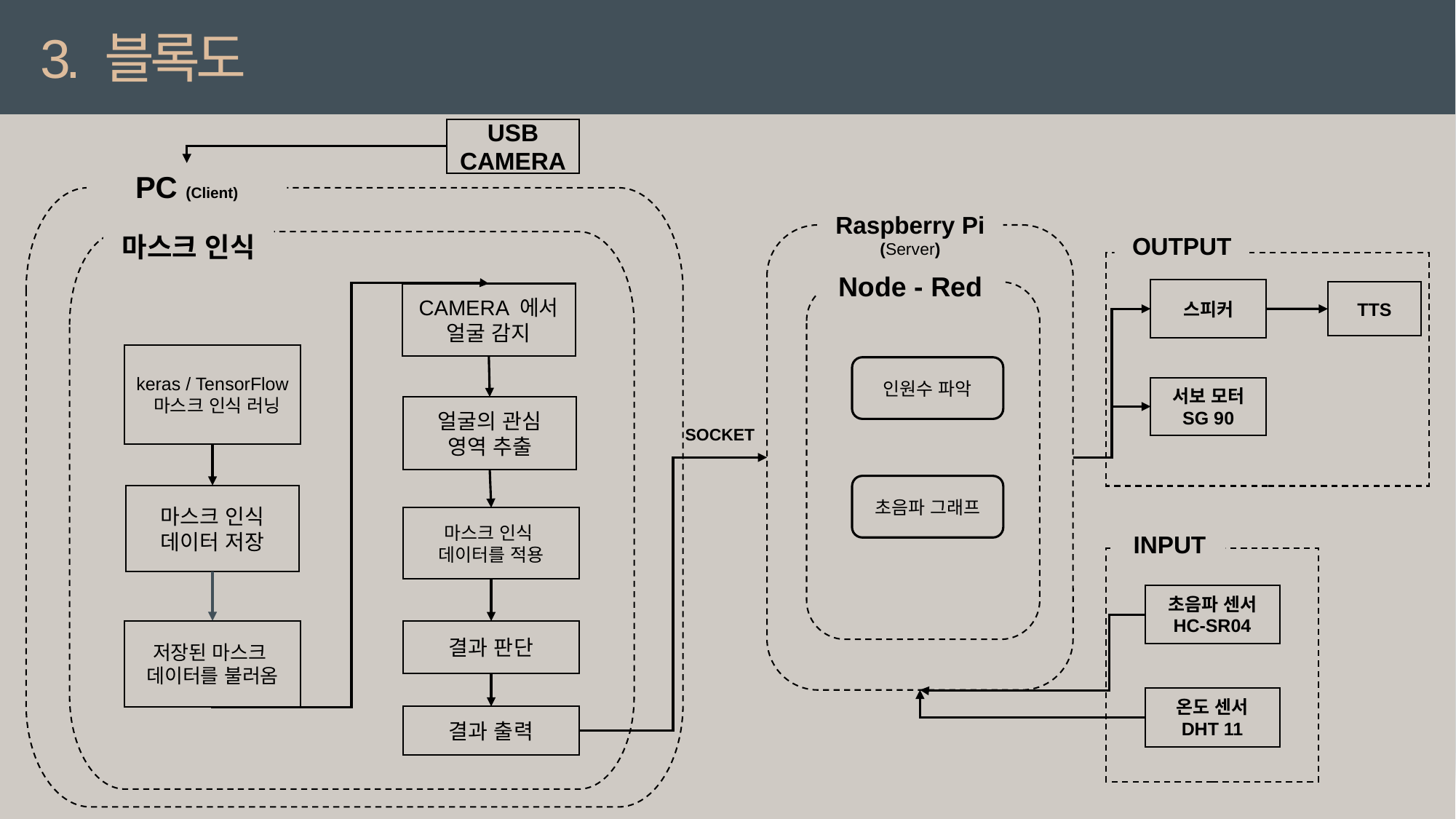

3. 블록도
USB CAMERA
PC (Client)

Raspberry Pi (Server)
마스크 인식

OUTPUT

스피커
TTS
서보 모터
SG 90

Node - Red

CAMERA 에서
얼굴 감지
keras / TensorFlow
 마스크 인식 러닝
인원수 파악
얼굴의 관심
영역 추출
SOCKET
초음파 그래프
마스크 인식
데이터 저장
마스크 인식
데이터를 적용
INPUT

초음파 센서
HC-SR04
온도 센서
DHT 11
저장된 마스크
데이터를 불러옴
결과 판단
결과 출력